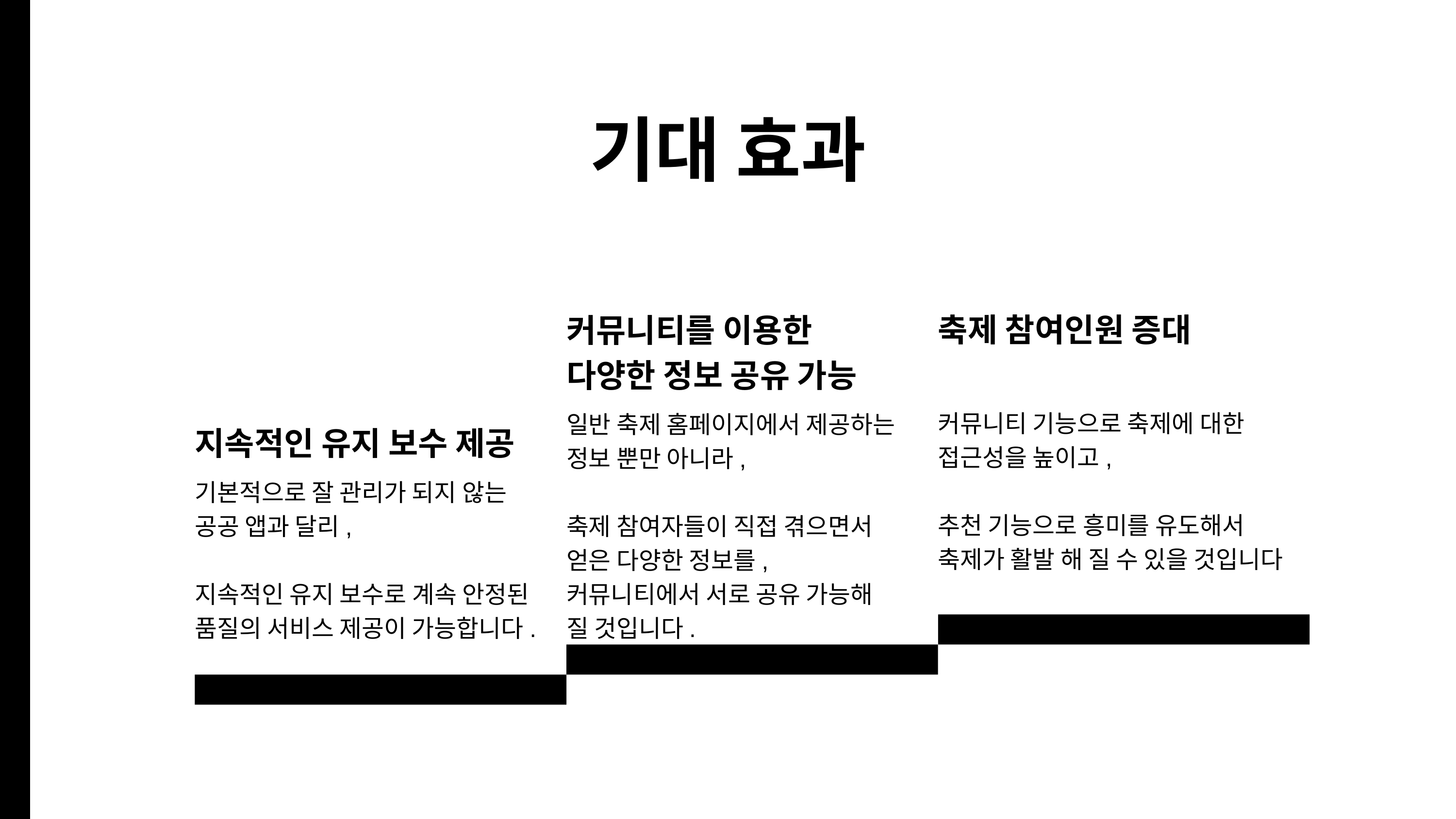

기대 효과
축제 참여인원 증대

커뮤니티 기능으로 축제에 대한
접근성을 높이고,

추천 기능으로 흥미를 유도해서
축제가 활발 해 질 수 있을 것입니다
커뮤니티를 이용한
다양한 정보 공유 가능
일반 축제 홈페이지에서 제공하는 정보 뿐만 아니라,

축제 참여자들이 직접 겪으면서  얻은 다양한 정보를, 커뮤니티에서 서로 공유 가능해 질 것입니다.

지속적인 유지 보수 제공
기본적으로 잘 관리가 되지 않는 공공 앱과 달리,

지속적인 유지 보수로 계속 안정된 품질의 서비스 제공이 가능합니다.